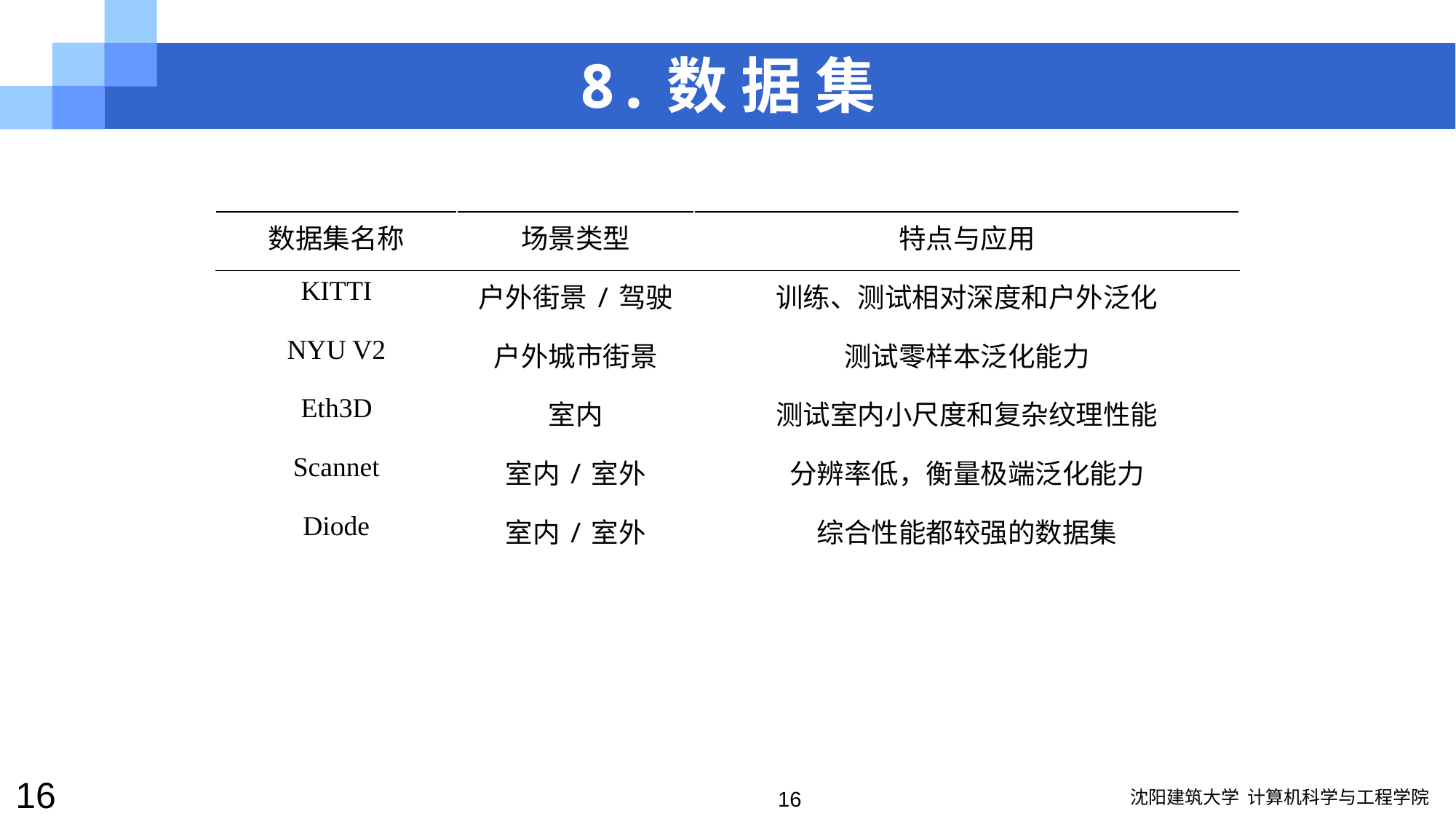

# 8.数 据 集
| 数据集名称 | 场景类型 | 特点与应用 |
| --- | --- | --- |
| KITTI | 户外街景/驾驶 | 训练、测试相对深度和户外泛化 |
| NYU V2 | 户外城市街景 | 测试零样本泛化能力 |
| Eth3D | 室内 | 测试室内小尺度和复杂纹理性能 |
| Scannet | 室内/室外 | 分辨率低，衡量极端泛化能力 |
| Diode | 室内/室外 | 综合性能都较强的数据集 |
16
16
沈阳建筑大学  计算机科学与工程学院